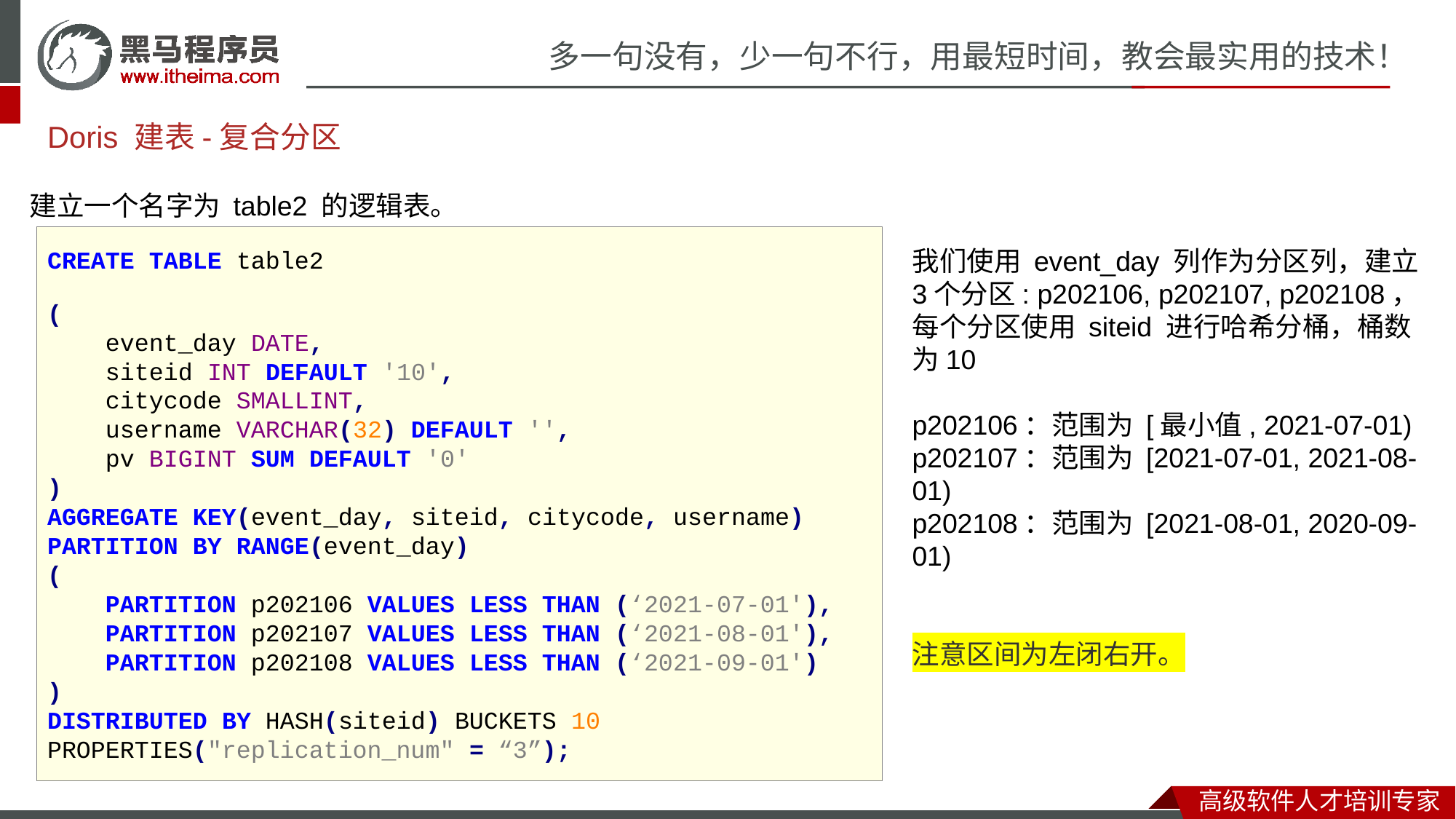

# Doris 建表-复合分区
建立一个名字为 table2 的逻辑表。
CREATE TABLE table2
(
    event_day DATE,
    siteid INT DEFAULT '10',
    citycode SMALLINT,
    username VARCHAR(32) DEFAULT '',
    pv BIGINT SUM DEFAULT '0'
)
AGGREGATE KEY(event_day, siteid, citycode, username)
PARTITION BY RANGE(event_day)
(
    PARTITION p202106 VALUES LESS THAN (‘2021-07-01'),
    PARTITION p202107 VALUES LESS THAN (‘2021-08-01'),
    PARTITION p202108 VALUES LESS THAN (‘2021-09-01')
)
DISTRIBUTED BY HASH(siteid) BUCKETS 10
PROPERTIES("replication_num" = “3”);
我们使用 event_day 列作为分区列，建立3个分区: p202106, p202107, p202108，每个分区使用 siteid 进行哈希分桶，桶数为10

p202106：范围为 [最小值, 2021-07-01)
p202107：范围为 [2021-07-01, 2021-08-01)
p202108：范围为 [2021-08-01, 2020-09-01)

注意区间为左闭右开。